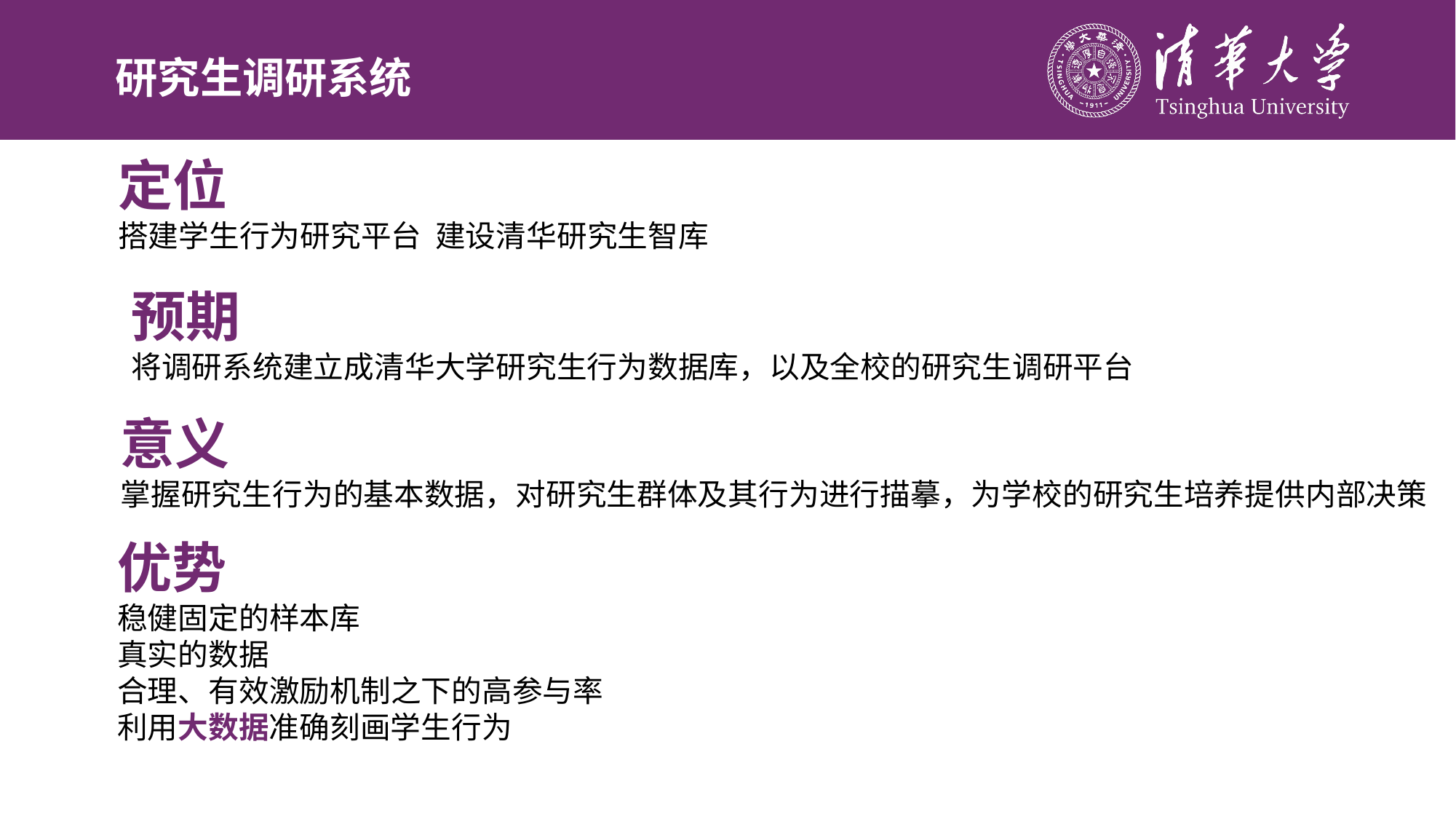

研究生调研系统
定位
搭建学生行为研究平台  建设清华研究生智库
预期
将调研系统建立成清华大学研究生行为数据库，以及全校的研究生调研平台
意义
掌握研究生行为的基本数据，对研究生群体及其行为进行描摹，为学校的研究生培养提供内部决策
优势
稳健固定的样本库
真实的数据
合理、有效激励机制之下的高参与率
利用大数据准确刻画学生行为